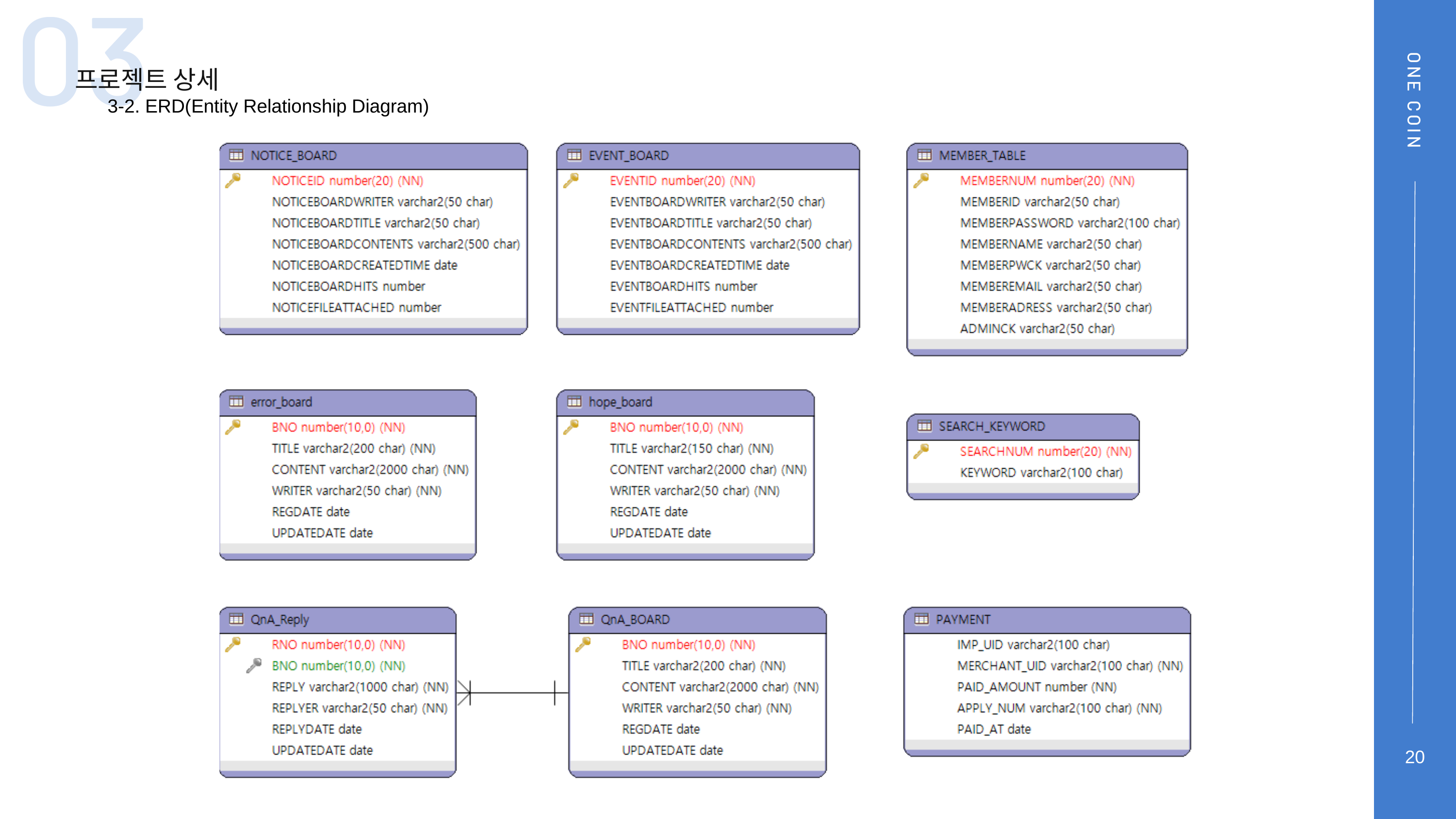

03
프로젝트 상세
3-2. ERD(Entity Relationship Diagram)
ONE COIN

20